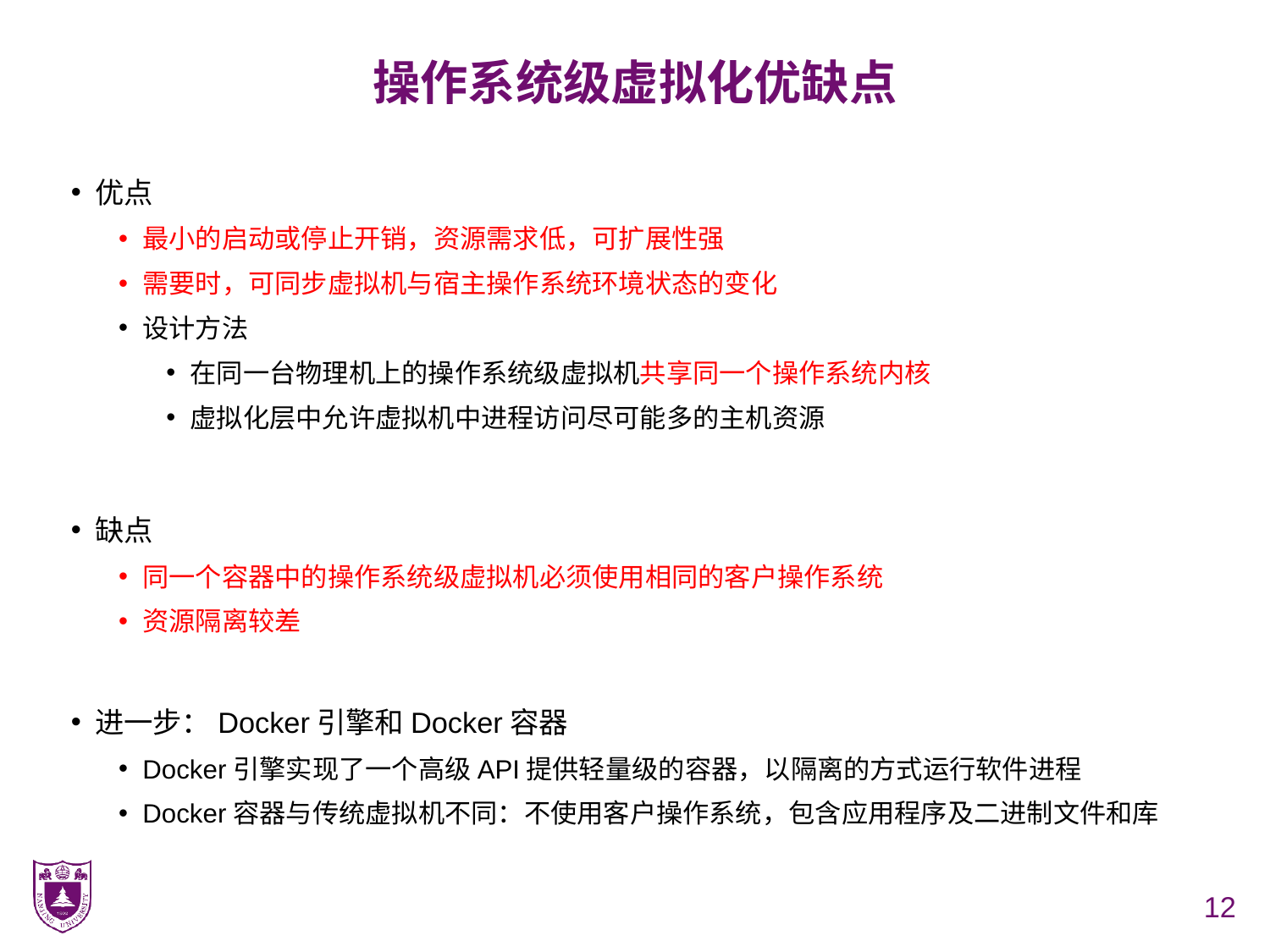

# 操作系统级虚拟化优缺点
优点
最小的启动或停止开销，资源需求低，可扩展性强
需要时，可同步虚拟机与宿主操作系统环境状态的变化
设计方法
在同一台物理机上的操作系统级虚拟机共享同一个操作系统内核
虚拟化层中允许虚拟机中进程访问尽可能多的主机资源

缺点
同一个容器中的操作系统级虚拟机必须使用相同的客户操作系统
资源隔离较差

进一步：Docker引擎和Docker容器
Docker引擎实现了一个高级API提供轻量级的容器，以隔离的方式运行软件进程
Docker容器与传统虚拟机不同：不使用客户操作系统，包含应用程序及二进制文件和库
12